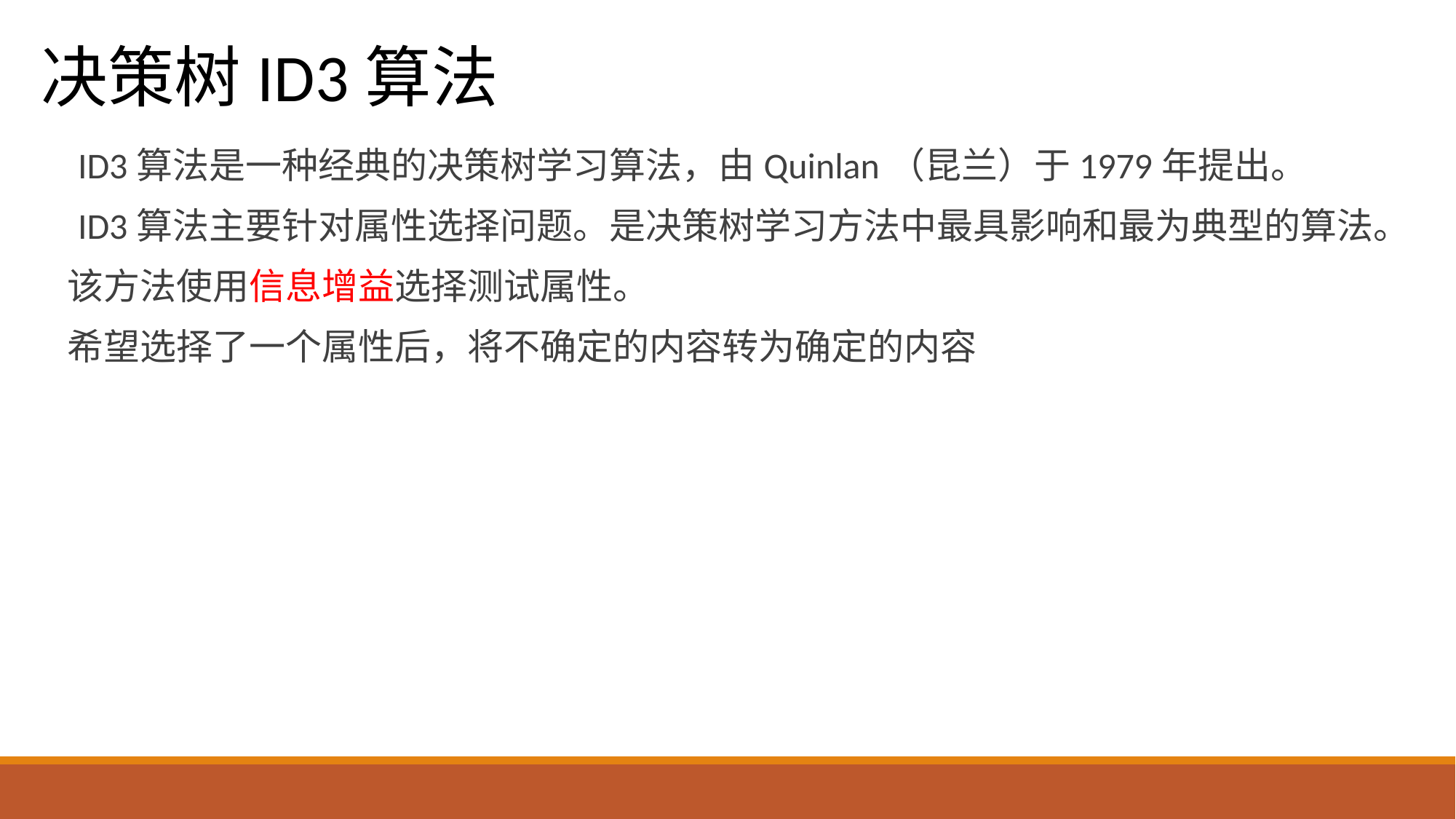

决策树ID3算法

ID3算法是一种经典的决策树学习算法，由Quinlan（昆兰）于1979年提出。
ID3算法主要针对属性选择问题。是决策树学习方法中最具影响和最为典型的算法。
该方法使用信息增益选择测试属性。
希望选择了一个属性后，将不确定的内容转为确定的内容